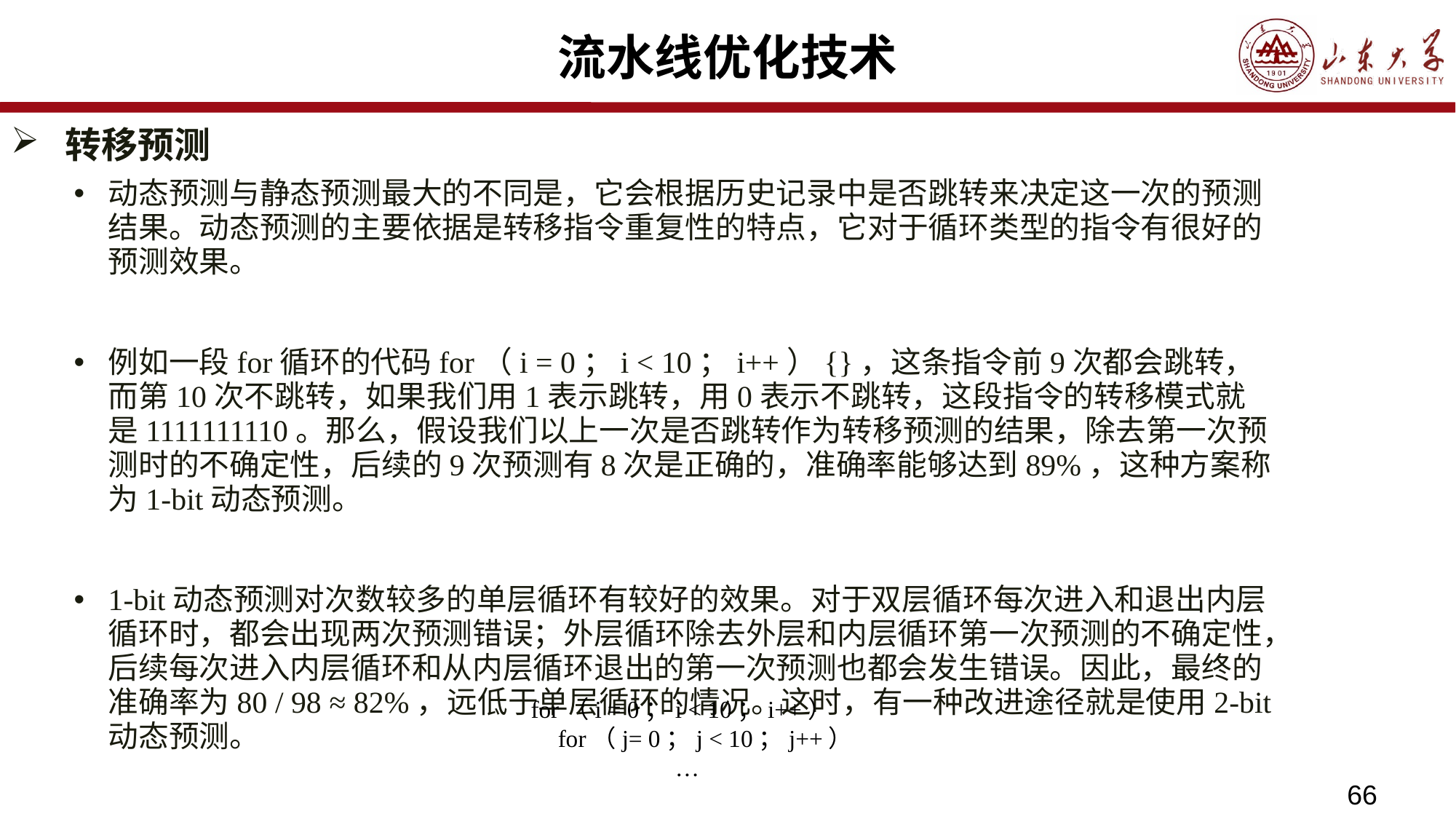

# 流水线优化技术
转移预测
动态预测与静态预测最大的不同是，它会根据历史记录中是否跳转来决定这一次的预测结果。动态预测的主要依据是转移指令重复性的特点，它对于循环类型的指令有很好的预测效果。

例如一段for循环的代码for（i = 0；i < 10；i++）{}，这条指令前9次都会跳转，而第10次不跳转，如果我们用1表示跳转，用0表示不跳转，这段指令的转移模式就是1111111110。那么，假设我们以上一次是否跳转作为转移预测的结果，除去第一次预测时的不确定性，后续的9次预测有8次是正确的，准确率能够达到89%，这种方案称为1-bit动态预测。

1-bit动态预测对次数较多的单层循环有较好的效果。对于双层循环每次进入和退出内层循环时，都会出现两次预测错误；外层循环除去外层和内层循环第一次预测的不确定性，后续每次进入内层循环和从内层循环退出的第一次预测也都会发生错误。因此，最终的准确率为80 / 98 ≈ 82%，远低于单层循环的情况。这时，有一种改进途径就是使用2-bit动态预测。
for（i = 0；i < 10；i++）
        for（j= 0；j < 10；j++）
  …
66